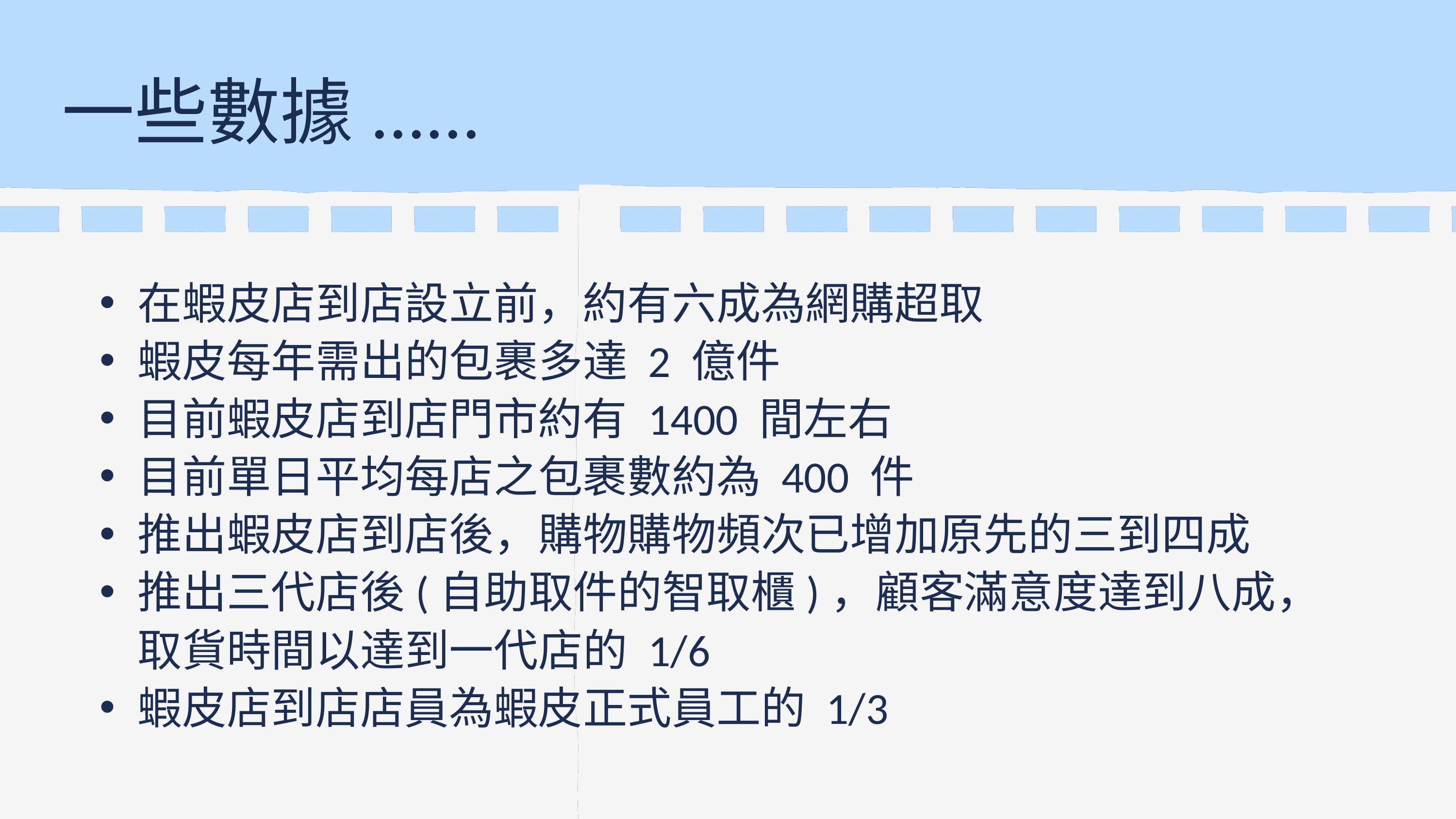

一些數據......

在蝦皮店到店設立前，約有六成為網購超取
蝦皮每年需出的包裹多達 2 億件
目前蝦皮店到店門市約有 1400 間左右
目前單日平均每店之包裹數約為 400 件
推出蝦皮店到店後，購物購物頻次已增加原先的三到四成
推出三代店後(自助取件的智取櫃)，顧客滿意度達到八成，取貨時間以達到一代店的 1/6
蝦皮店到店店員為蝦皮正式員工的 1/3